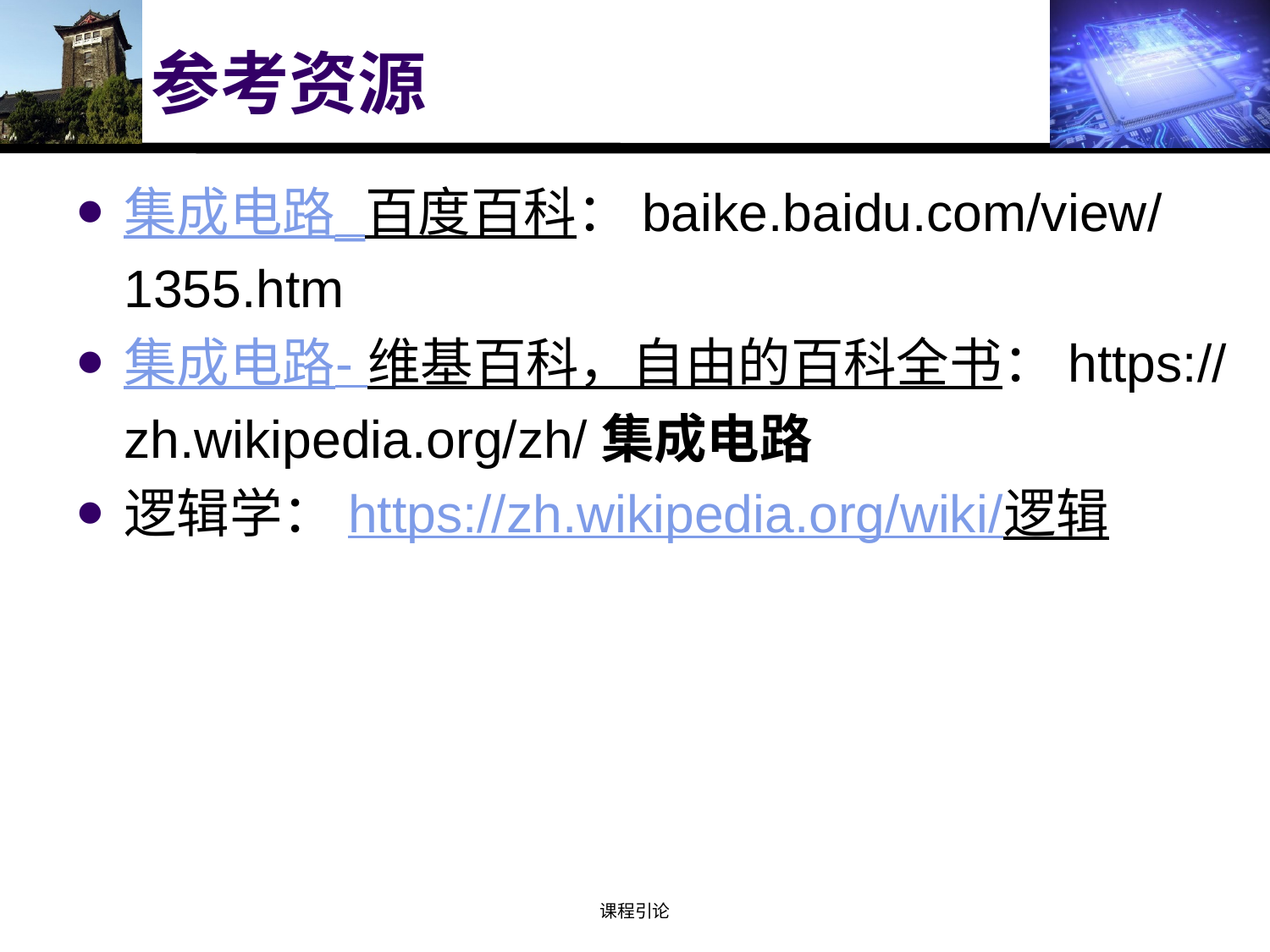

# 参考资源
集成电路_百度百科：baike.baidu.com/view/1355.htm
集成电路- 维基百科，自由的百科全书：https://zh.wikipedia.org/zh/集成电路
逻辑学：https://zh.wikipedia.org/wiki/逻辑

课程引论
47